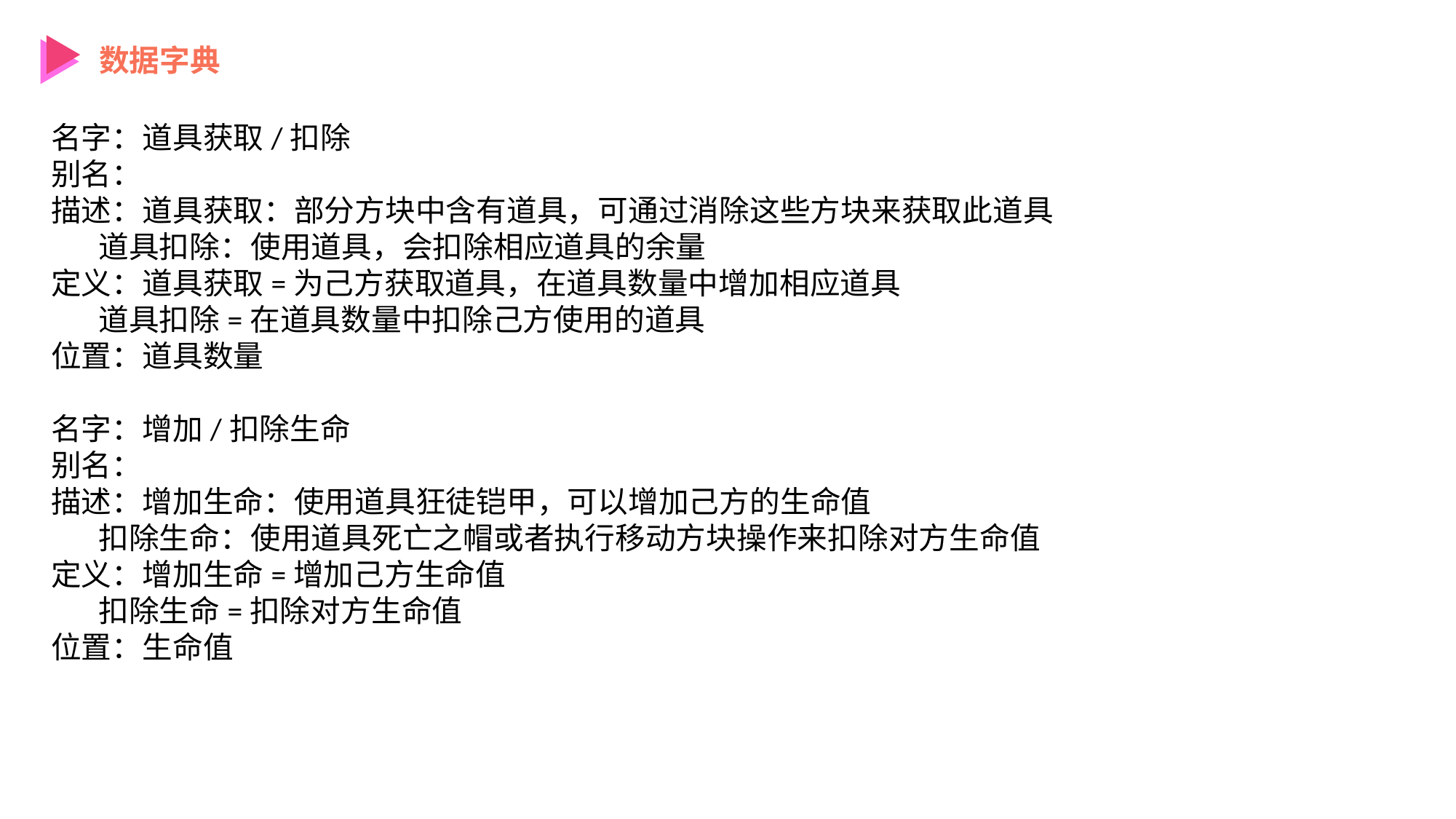

数据字典
名字：道具获取/扣除
别名：
描述：道具获取：部分方块中含有道具，可通过消除这些方块来获取此道具
      道具扣除：使用道具，会扣除相应道具的余量
定义：道具获取=为己方获取道具，在道具数量中增加相应道具
      道具扣除=在道具数量中扣除己方使用的道具
位置：道具数量

名字：增加/扣除生命
别名：
描述：增加生命：使用道具狂徒铠甲，可以增加己方的生命值
      扣除生命：使用道具死亡之帽或者执行移动方块操作来扣除对方生命值
定义：增加生命=增加己方生命值
      扣除生命=扣除对方生命值
位置：生命值